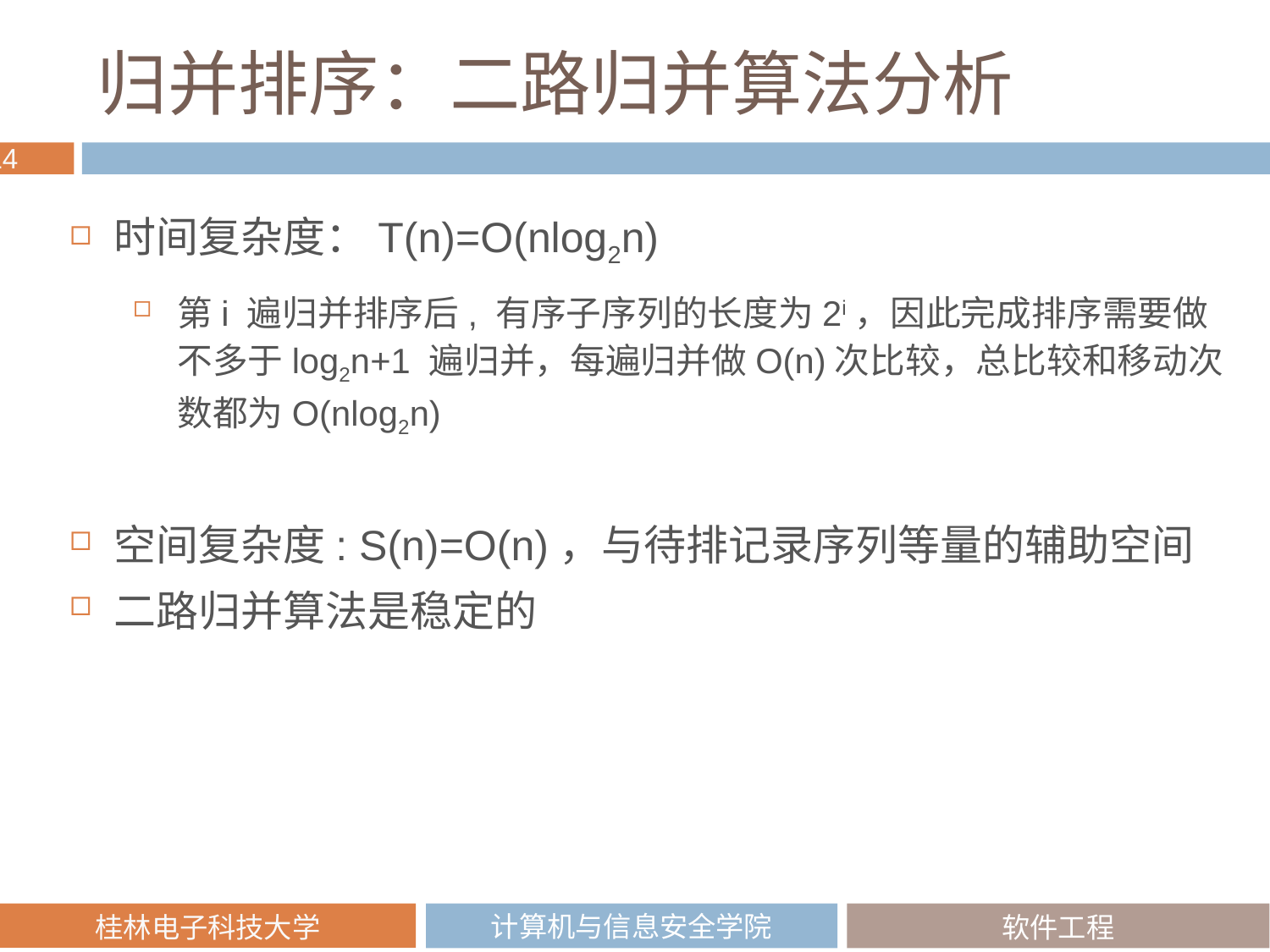

# 归并排序：二路归并算法分析
时间复杂度：T(n)=O(nlog2n)
第i 遍归并排序后, 有序子序列的长度为2i，因此完成排序需要做不多于log2n+1 遍归并，每遍归并做O(n)次比较，总比较和移动次数都为O(nlog2n)

空间复杂度: S(n)=O(n)，与待排记录序列等量的辅助空间
二路归并算法是稳定的